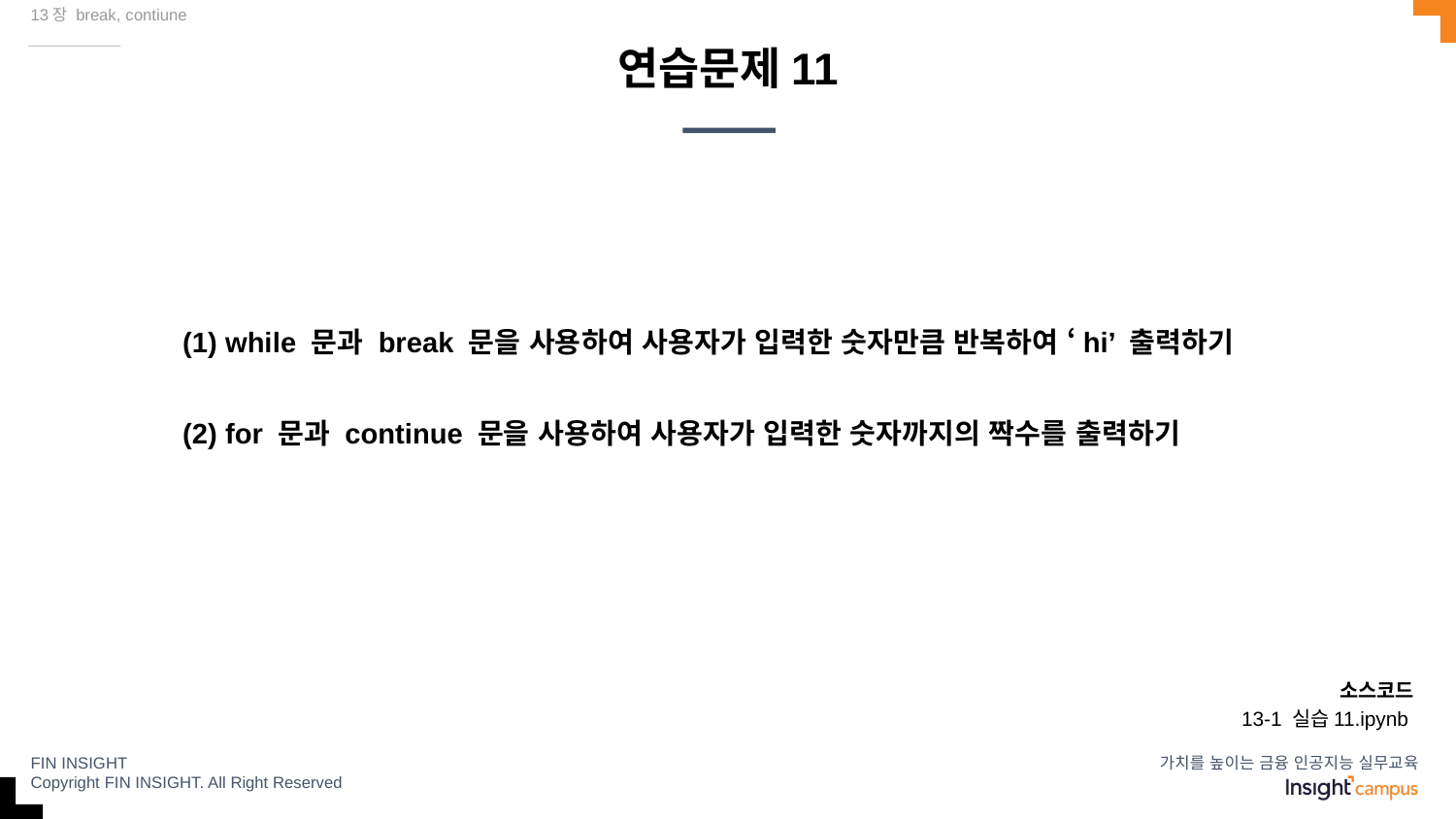

13장 break, contiune
# 연습문제11
(1) while 문과 break 문을 사용하여 사용자가 입력한 숫자만큼 반복하여 ‘hi’ 출력하기

(2) for 문과 continue 문을 사용하여 사용자가 입력한 숫자까지의 짝수를 출력하기
소스코드
13-1 실습11.ipynb